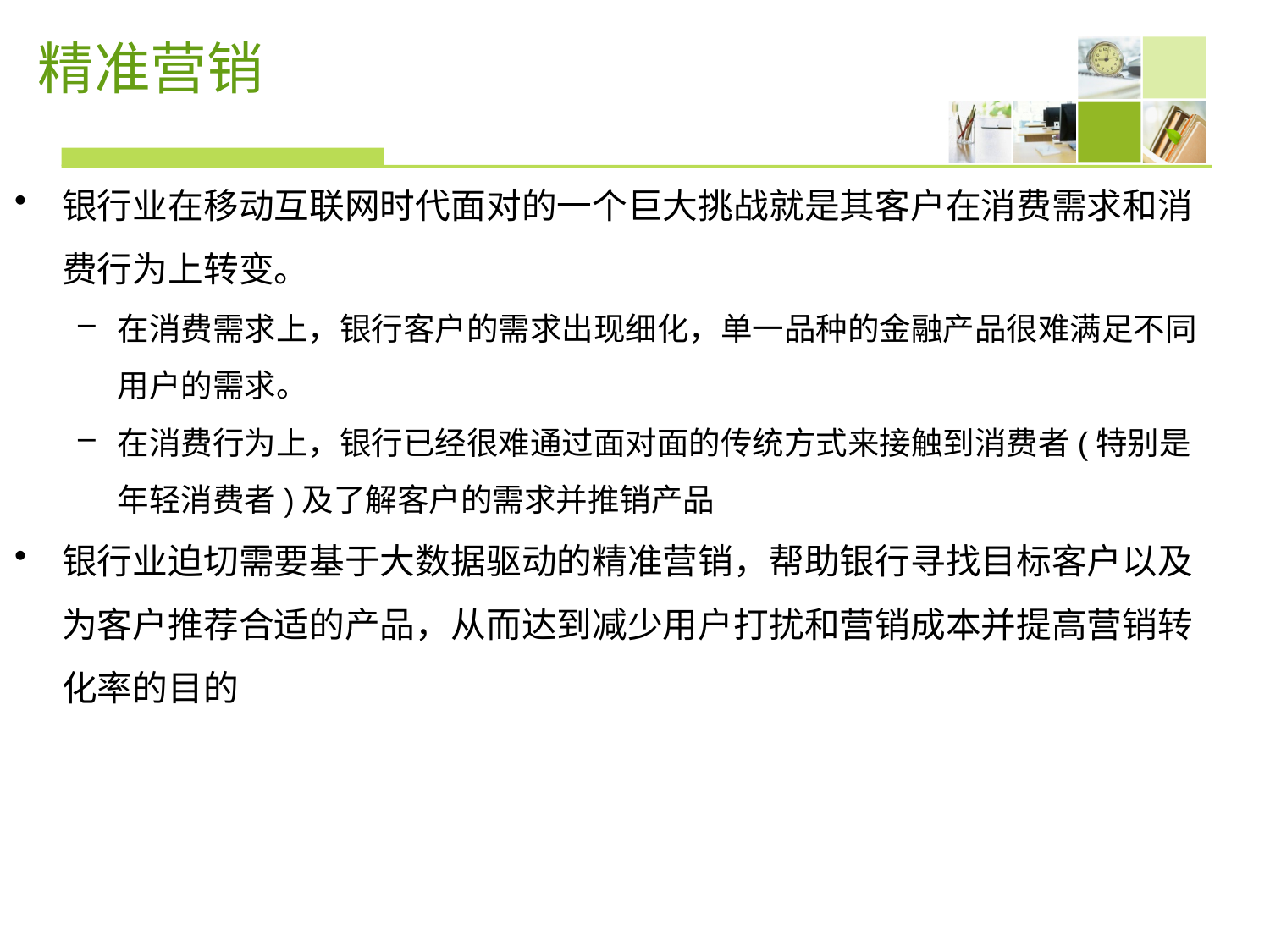

# 精准营销
银行业在移动互联网时代面对的一个巨大挑战就是其客户在消费需求和消费行为上转变。
在消费需求上，银行客户的需求出现细化，单一品种的金融产品很难满足不同用户的需求。
在消费行为上，银行已经很难通过面对面的传统方式来接触到消费者(特别是年轻消费者)及了解客户的需求并推销产品
银行业迫切需要基于大数据驱动的精准营销，帮助银行寻找目标客户以及为客户推荐合适的产品，从而达到减少用户打扰和营销成本并提高营销转化率的目的